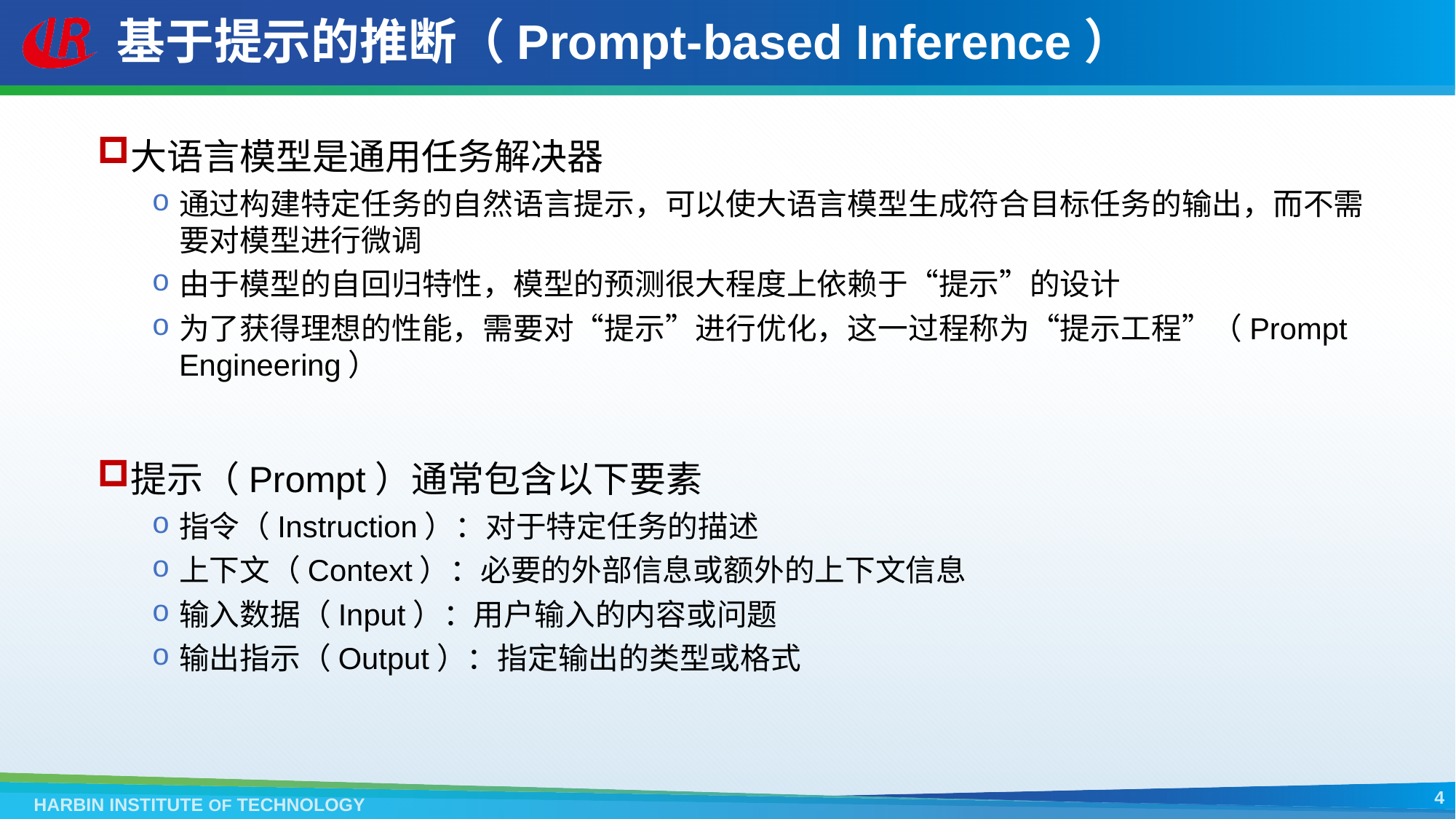

# 基于提示的推断（Prompt-based Inference）
大语言模型是通用任务解决器
通过构建特定任务的自然语言提示，可以使大语言模型生成符合目标任务的输出，而不需要对模型进行微调
由于模型的自回归特性，模型的预测很大程度上依赖于“提示”的设计
为了获得理想的性能，需要对“提示”进行优化，这一过程称为“提示工程”（Prompt Engineering）

提示（Prompt）通常包含以下要素
指令（Instruction）：对于特定任务的描述
上下文（Context）：必要的外部信息或额外的上下文信息
输入数据（Input）：用户输入的内容或问题
输出指示（Output）：指定输出的类型或格式
4
HARBIN INSTITUTE OF TECHNOLOGY